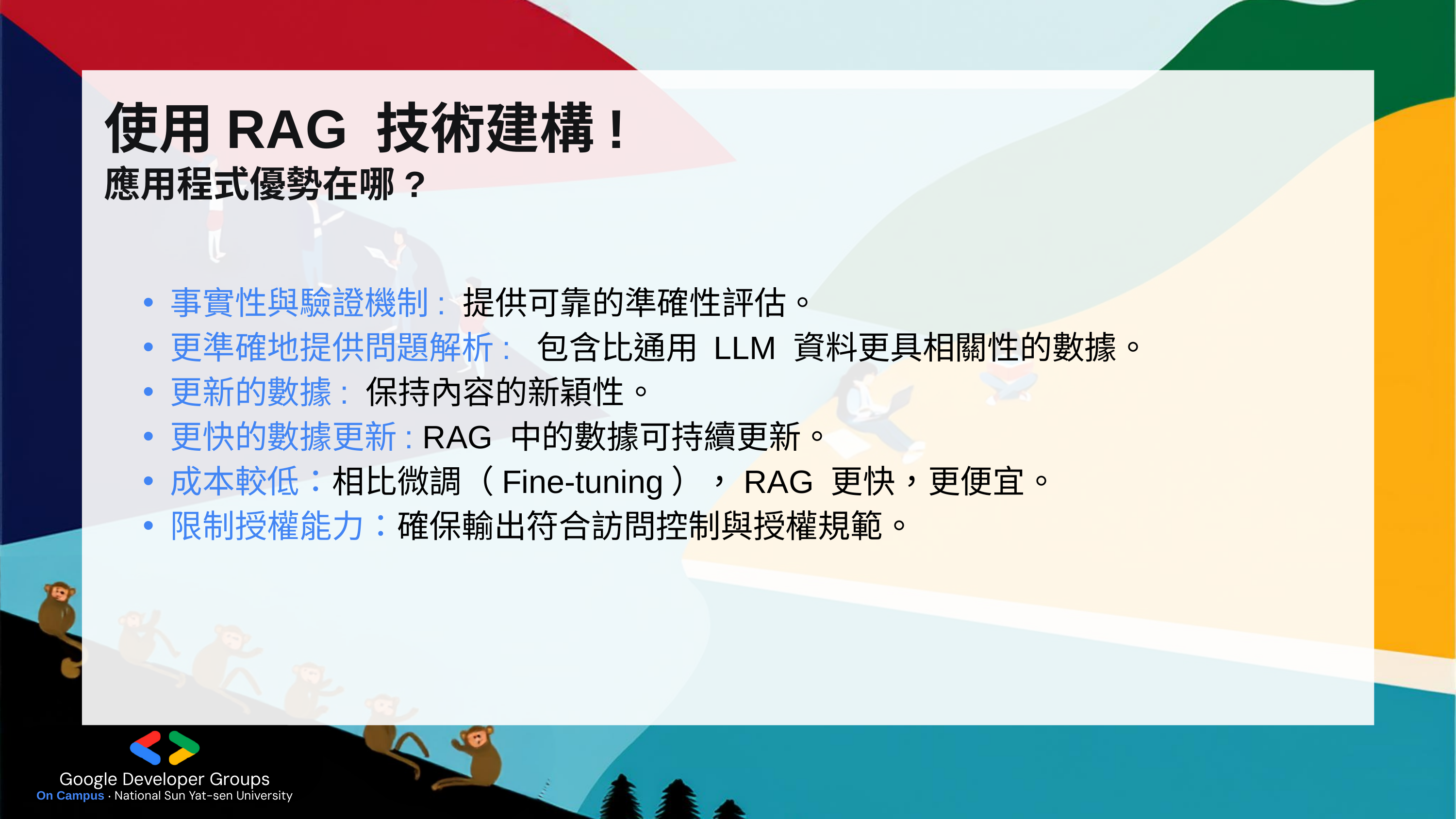

使用RAG 技術建構!
應用程式優勢在哪?
事實性與驗證機制: 提供可靠的準確性評估。
更準確地提供問題解析:  包含比通用 LLM 資料更具相關性的數據。
更新的數據: 保持內容的新穎性。
更快的數據更新: RAG 中的數據可持續更新。
成本較低：相比微調（Fine-tuning），RAG 更快，更便宜。
限制授權能力：確保輸出符合訪問控制與授權規範。

Google Developer Groups
On Campus ‧ National Sun Yat-sen University